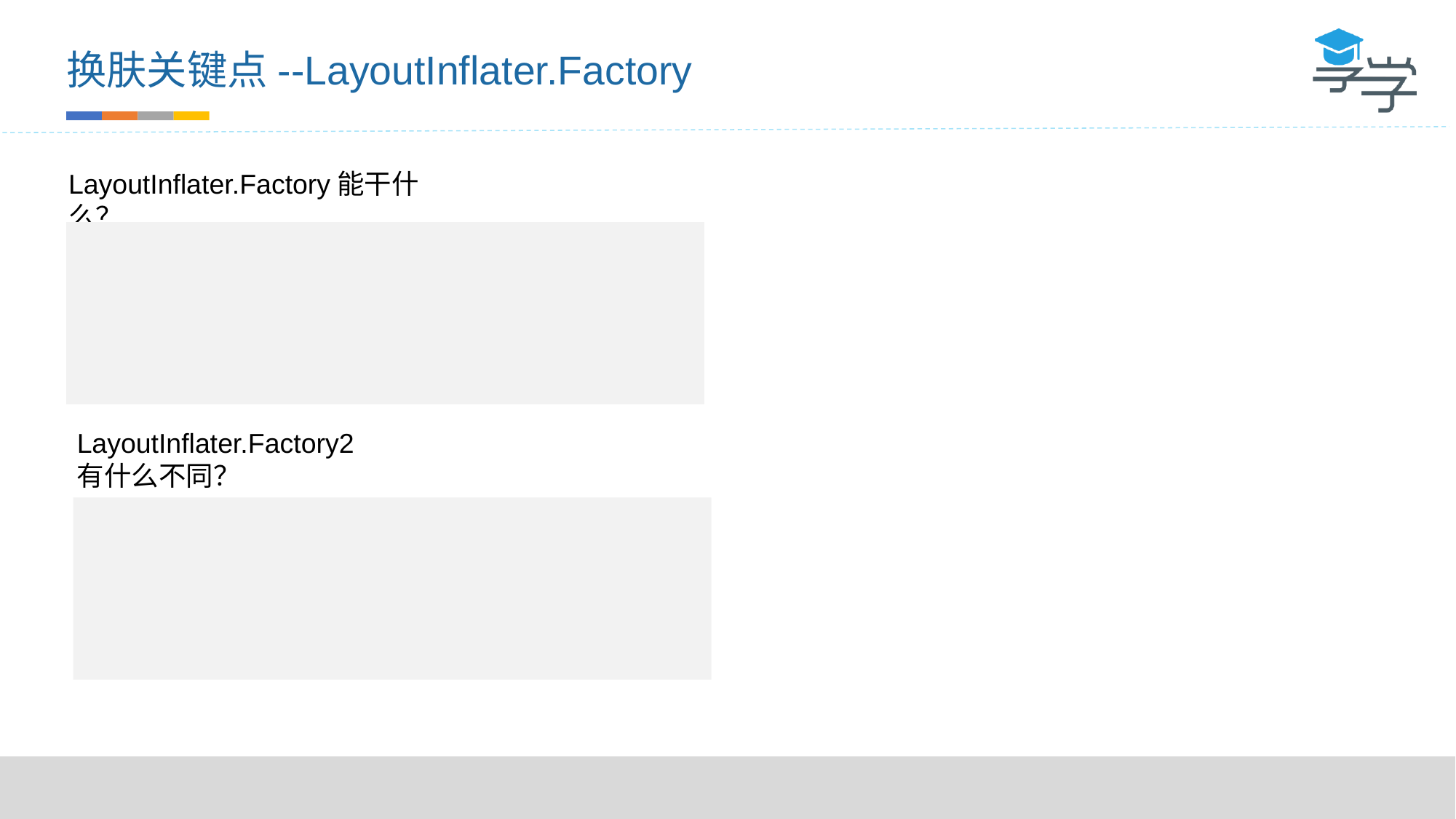

换肤关键点--LayoutInflater.Factory

LayoutInflater.Factory能干什么？

通过 LayoutInflater 创建View时候的一个回调，可以通过LayoutInflater.Factory来改造 XML 中存在的 tag
LayoutInflater.Factory2有什么不同？

可以对创建 View 的 Parent 进行控制